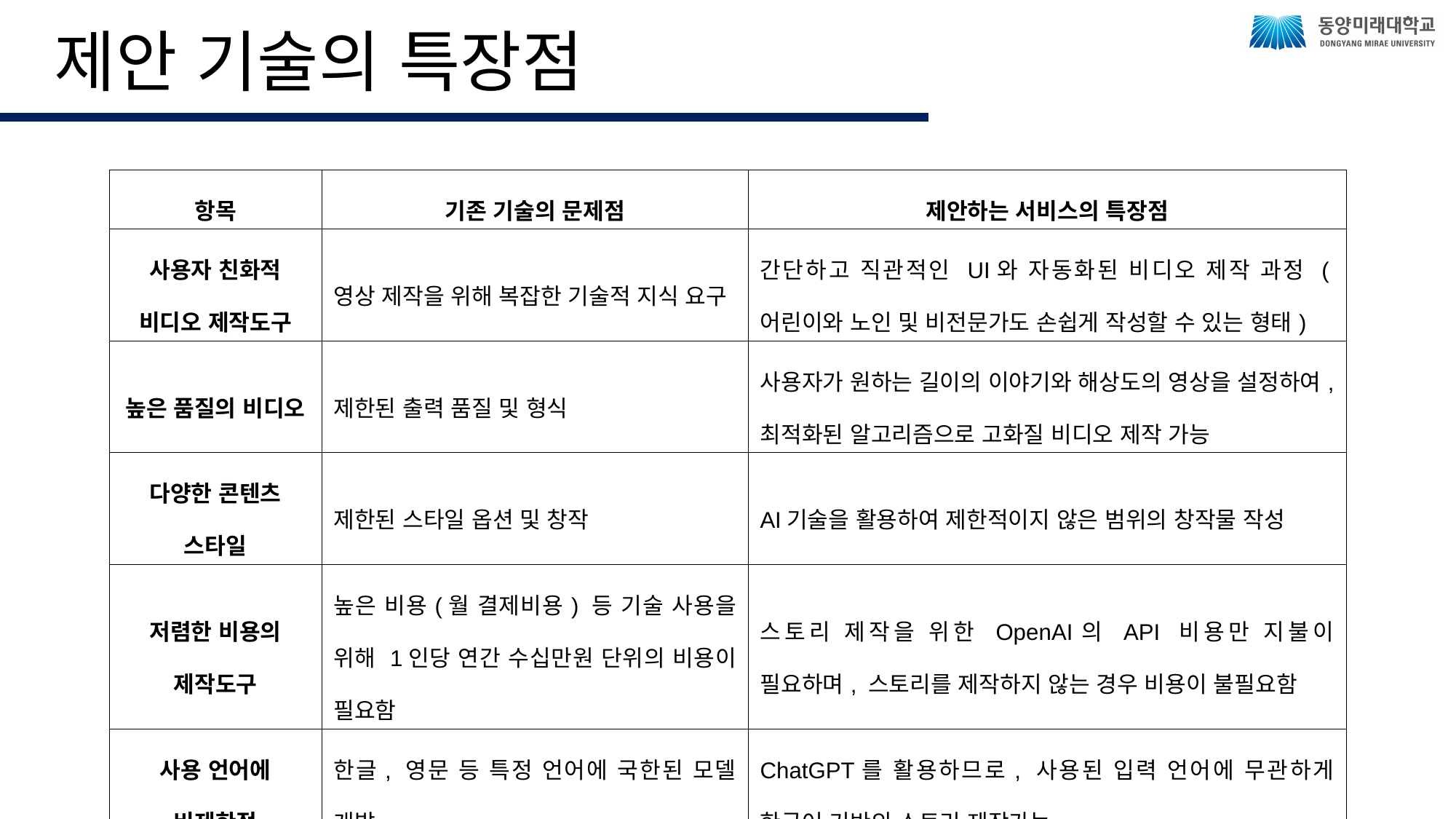

# 제안 기술의 특장점
| 항목 | 기존 기술의 문제점 | 제안하는 서비스의 특장점 |
| --- | --- | --- |
| 사용자 친화적 비디오 제작도구 | 영상 제작을 위해 복잡한 기술적 지식 요구 | 간단하고 직관적인 UI와 자동화된 비디오 제작 과정 (어린이와 노인 및 비전문가도 손쉽게 작성할 수 있는 형태) |
| 높은 품질의 비디오 | 제한된 출력 품질 및 형식 | 사용자가 원하는 길이의 이야기와 해상도의 영상을 설정하여, 최적화된 알고리즘으로 고화질 비디오 제작 가능 |
| 다양한 콘텐츠 스타일 | 제한된 스타일 옵션 및 창작 | AI기술을 활용하여 제한적이지 않은 범위의 창작물 작성 |
| 저렴한 비용의 제작도구 | 높은 비용(월 결제비용) 등 기술 사용을 위해 1인당 연간 수십만원 단위의 비용이 필요함 | 스토리 제작을 위한 OpenAI의 API 비용만 지불이 필요하며, 스토리를 제작하지 않는 경우 비용이 불필요함 |
| 사용 언어에 비제한적 | 한글, 영문 등 특정 언어에 국한된 모델 개발 | ChatGPT를 활용하므로, 사용된 입력 언어에 무관하게 한국어 기반의 스토리 제작가능 |